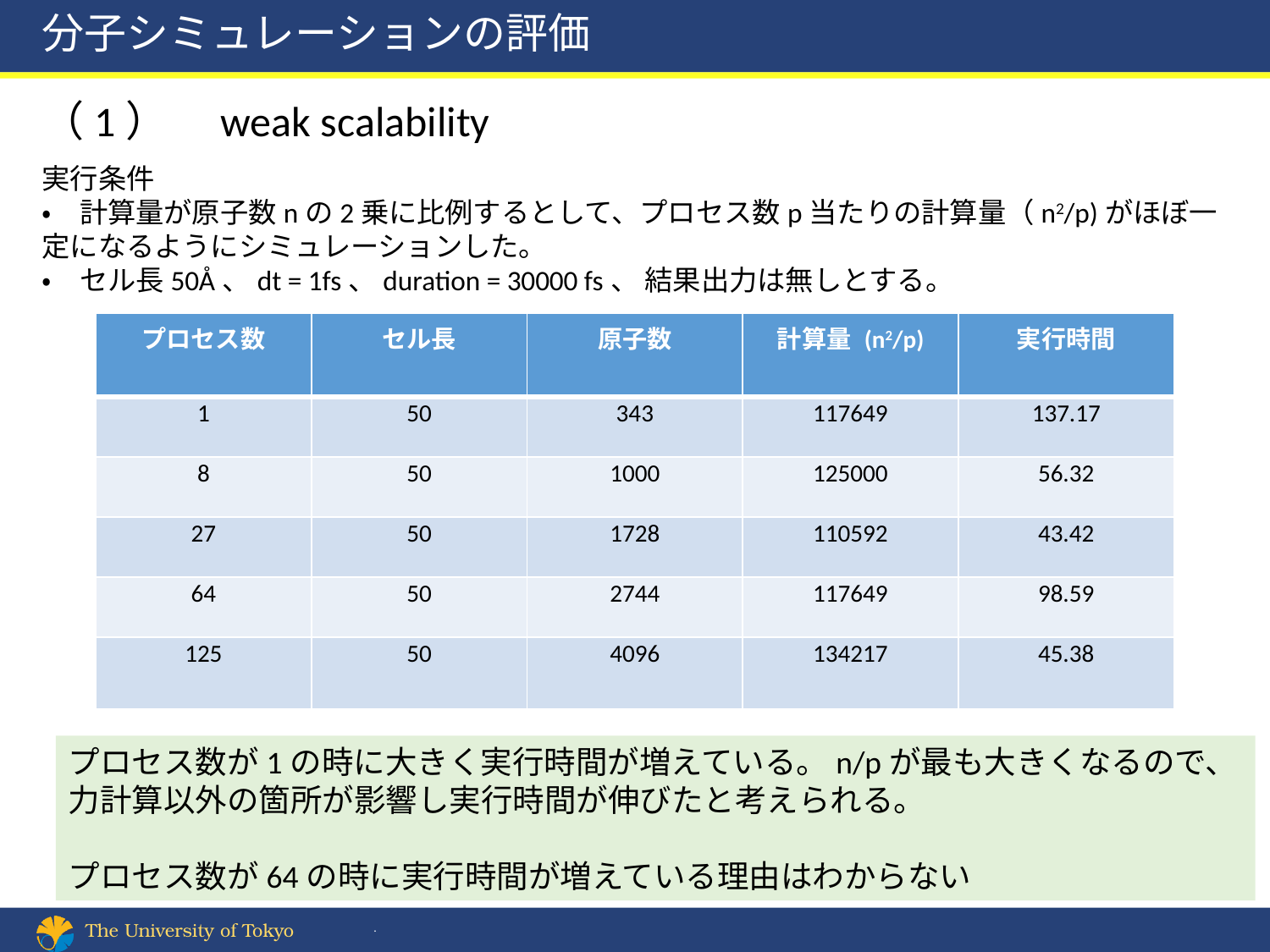

分子シミュレーションの評価
（1）　weak scalability
実行条件
・　計算量が原子数nの2乗に比例するとして、プロセス数p当たりの計算量（n2/p)がほぼ一定になるようにシミュレーションした。
・　セル長50Å、dt = 1fs、duration = 30000 fs、 結果出力は無しとする。
| プロセス数 | セル長 | 原子数 | 計算量 (n2/p) | 実行時間 |
| --- | --- | --- | --- | --- |
| 1 | 50 | 343 | 117649 | 137.17 |
| 8 | 50 | 1000 | 125000 | 56.32 |
| 27 | 50 | 1728 | 110592 | 43.42 |
| 64 | 50 | 2744 | 117649 | 98.59 |
| 125 | 50 | 4096 | 134217 | 45.38 |
プロセス数が1の時に大きく実行時間が増えている。n/pが最も大きくなるので、力計算以外の箇所が影響し実行時間が伸びたと考えられる。

プロセス数が64の時に実行時間が増えている理由はわからない
.